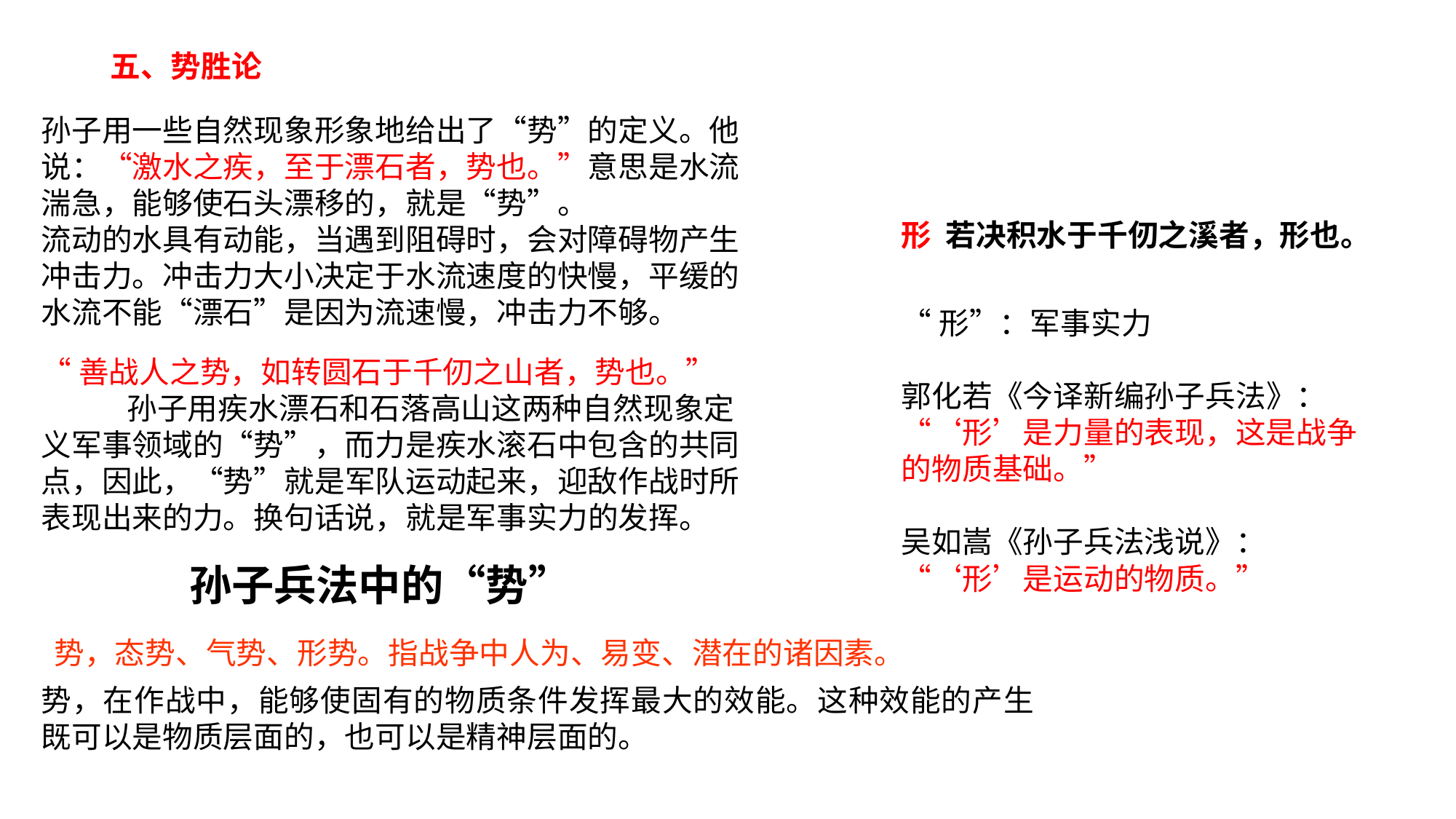

五、势胜论
孙子用一些自然现象形象地给出了“势”的定义。他说：“激水之疾，至于漂石者，势也。”意思是水流湍急，能够使石头漂移的，就是“势”。
流动的水具有动能，当遇到阻碍时，会对障碍物产生冲击力。冲击力大小决定于水流速度的快慢，平缓的水流不能“漂石”是因为流速慢，冲击力不够。
形  若决积水于千仞之溪者，形也。

“形”：军事实力

郭化若《今译新编孙子兵法》：“‘形’是力量的表现，这是战争的物质基础。”

吴如嵩《孙子兵法浅说》：“‘形’是运动的物质。”
“善战人之势，如转圆石于千仞之山者，势也。”
孙子用疾水漂石和石落高山这两种自然现象定义军事领域的“势”，而力是疾水滚石中包含的共同点，因此，“势”就是军队运动起来，迎敌作战时所表现出来的力。换句话说，就是军事实力的发挥。
孙子兵法中的“势”
势，态势、气势、形势。指战争中人为、易变、潜在的诸因素。
势，在作战中，能够使固有的物质条件发挥最大的效能。这种效能的产生既可以是物质层面的，也可以是精神层面的。